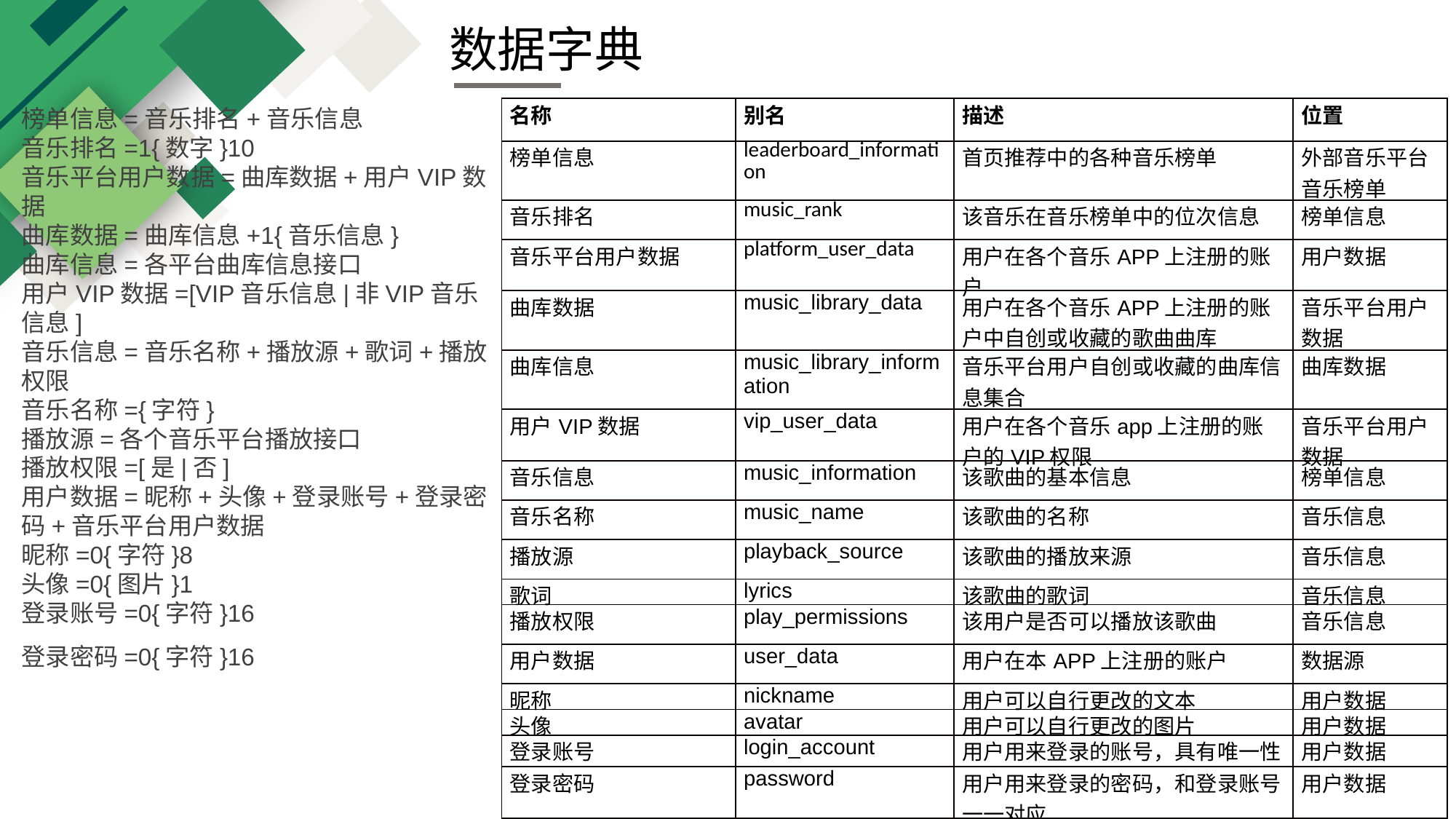

数据字典
榜单信息=音乐排名+音乐信息音乐排名=1{数字}10音乐平台用户数据=曲库数据+用户VIP数据曲库数据=曲库信息+1{音乐信息}曲库信息=各平台曲库信息接口用户VIP数据=[VIP音乐信息|非VIP音乐信息]音乐信息=音乐名称+播放源+歌词+播放权限音乐名称={字符}播放源=各个音乐平台播放接口播放权限=[是|否]用户数据=昵称+头像+登录账号+登录密码+音乐平台用户数据昵称=0{字符}8头像=0{图片}1登录账号=0{字符}16登录密码=0{字符}16
| 名称 | 别名 | 描述 | 位置 |
| --- | --- | --- | --- |
| 榜单信息 | leaderboard\_information | 首页推荐中的各种音乐榜单 | 外部音乐平台音乐榜单 |
| 音乐排名 | music\_rank | 该音乐在音乐榜单中的位次信息 | 榜单信息 |
| 音乐平台用户数据 | platform\_user\_data | 用户在各个音乐APP上注册的账户 | 用户数据 |
| 曲库数据 | music\_library\_data | 用户在各个音乐APP上注册的账户中自创或收藏的歌曲曲库 | 音乐平台用户数据 |
| 曲库信息 | music\_library\_information | 音乐平台用户自创或收藏的曲库信息集合 | 曲库数据 |
| 用户VIP数据 | vip\_user\_data | 用户在各个音乐app上注册的账户的VIP权限 | 音乐平台用户数据 |
| 音乐信息 | music\_information | 该歌曲的基本信息 | 榜单信息 |
| 音乐名称 | music\_name | 该歌曲的名称 | 音乐信息 |
| 播放源 | playback\_source | 该歌曲的播放来源 | 音乐信息 |
| 歌词 | lyrics | 该歌曲的歌词 | 音乐信息 |
| 播放权限 | play\_permissions | 该用户是否可以播放该歌曲 | 音乐信息 |
| 用户数据 | user\_data | 用户在本APP上注册的账户 | 数据源 |
| 昵称 | nickname | 用户可以自行更改的文本 | 用户数据 |
| 头像 | avatar | 用户可以自行更改的图片 | 用户数据 |
| 登录账号 | login\_account | 用户用来登录的账号，具有唯一性 | 用户数据 |
| 登录密码 | password | 用户用来登录的密码，和登录账号一一对应 | 用户数据 |